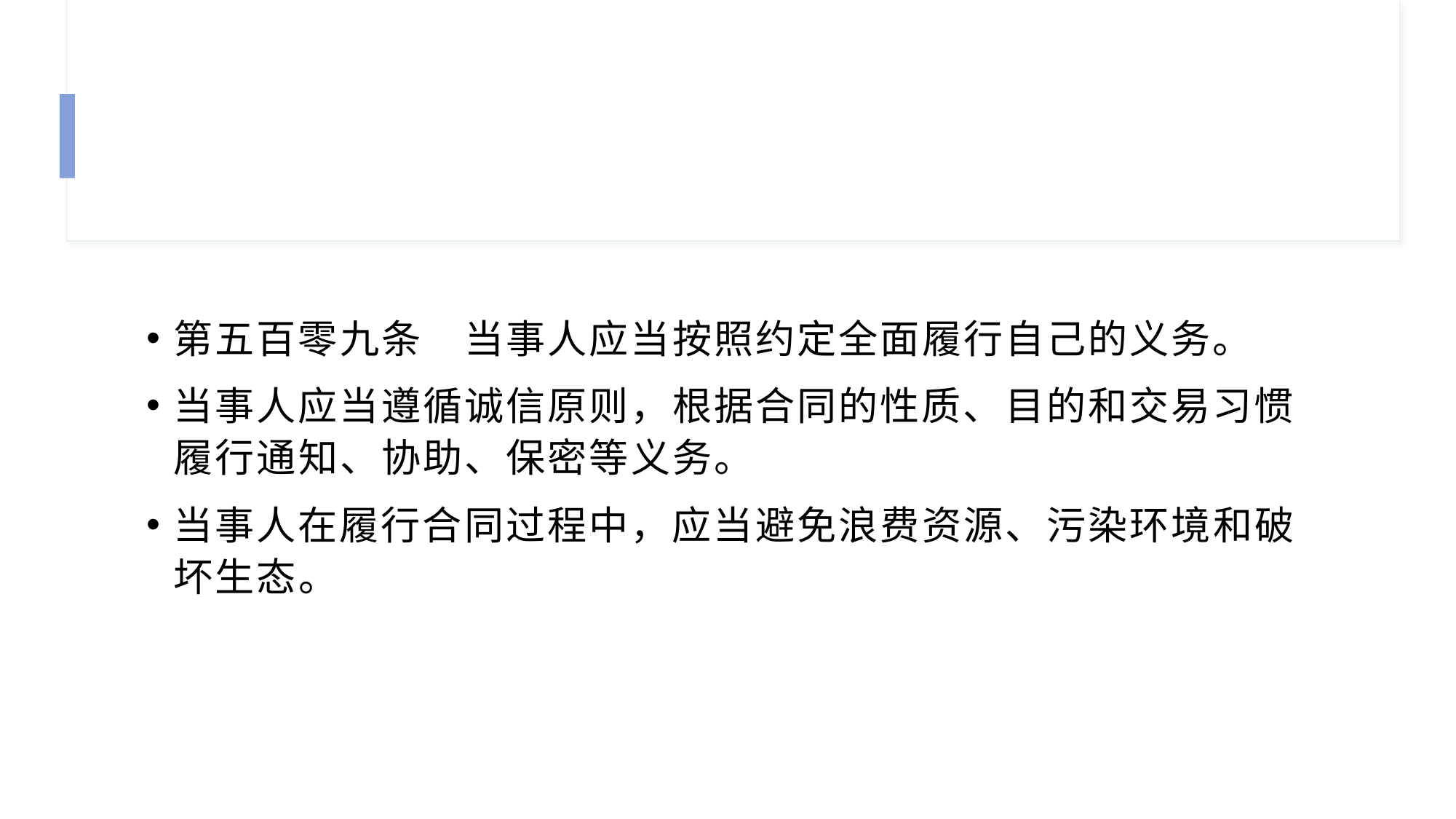

#
第五百零九条　当事人应当按照约定全面履行自己的义务。
当事人应当遵循诚信原则，根据合同的性质、目的和交易习惯履行通知、协助、保密等义务。
当事人在履行合同过程中，应当避免浪费资源、污染环境和破坏生态。